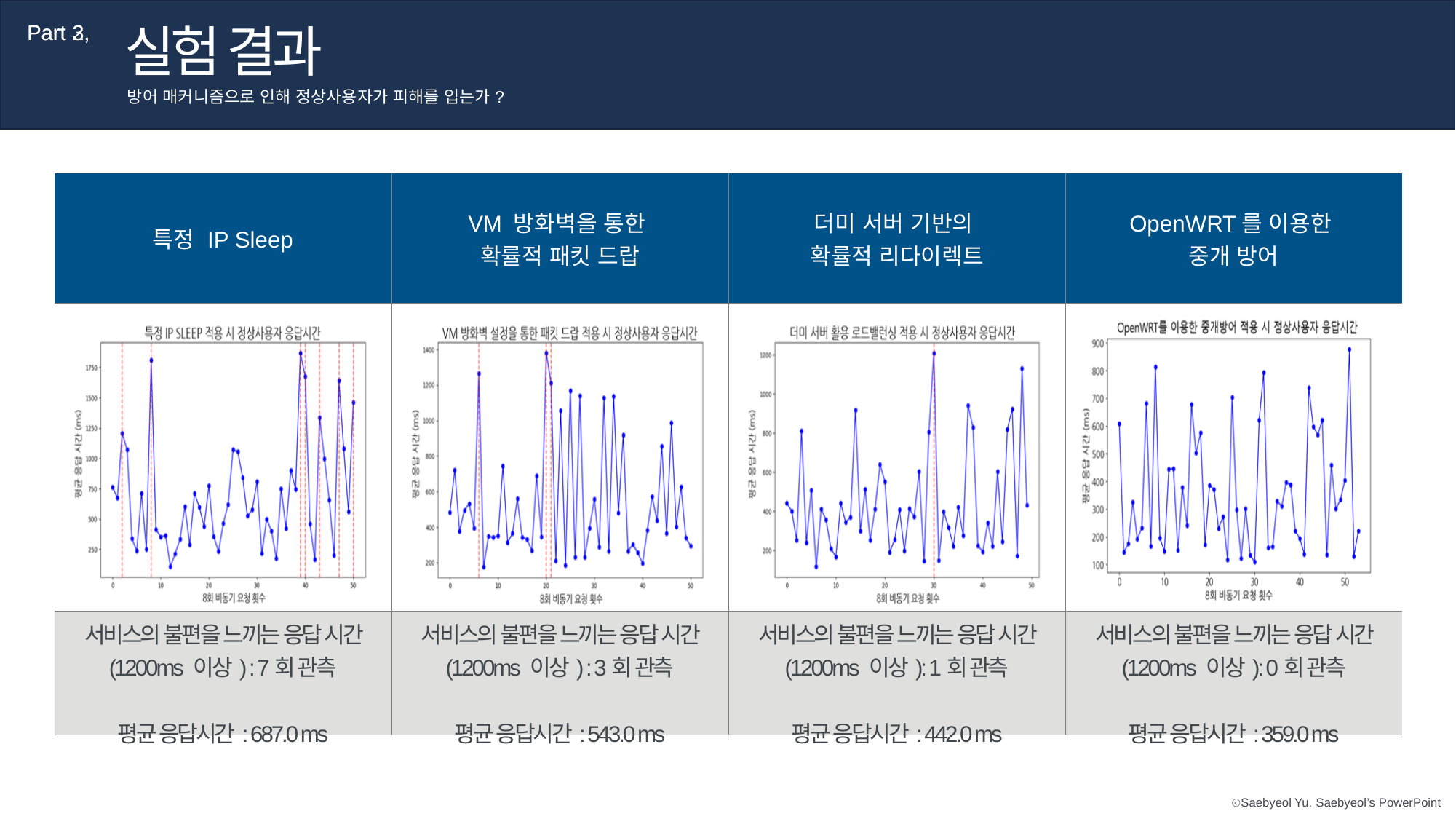

실험 결과
Part 2,
Part 3,
방어 매커니즘으로 인해 정상사용자가 피해를 입는가?
| 특정 IP Sleep | VM 방화벽을 통한 확률적 패킷 드랍 | 더미 서버 기반의 확률적 리다이렉트 | OpenWRT를 이용한 중개 방어 |
| --- | --- | --- | --- |
|  |  |  |  |
| 서비스의 불편을 느끼는 응답 시간 (1200ms 이상) : 7회 관측 평균 응답시간: 687.0 ms | 서비스의 불편을 느끼는 응답 시간 (1200ms 이상) : 3회 관측 평균 응답시간: 543.0 ms | 서비스의 불편을 느끼는 응답 시간 (1200ms 이상): 1회 관측 평균 응답시간: 442.0 ms | 서비스의 불편을 느끼는 응답 시간 (1200ms 이상): 0회 관측 평균 응답시간: 359.0 ms |